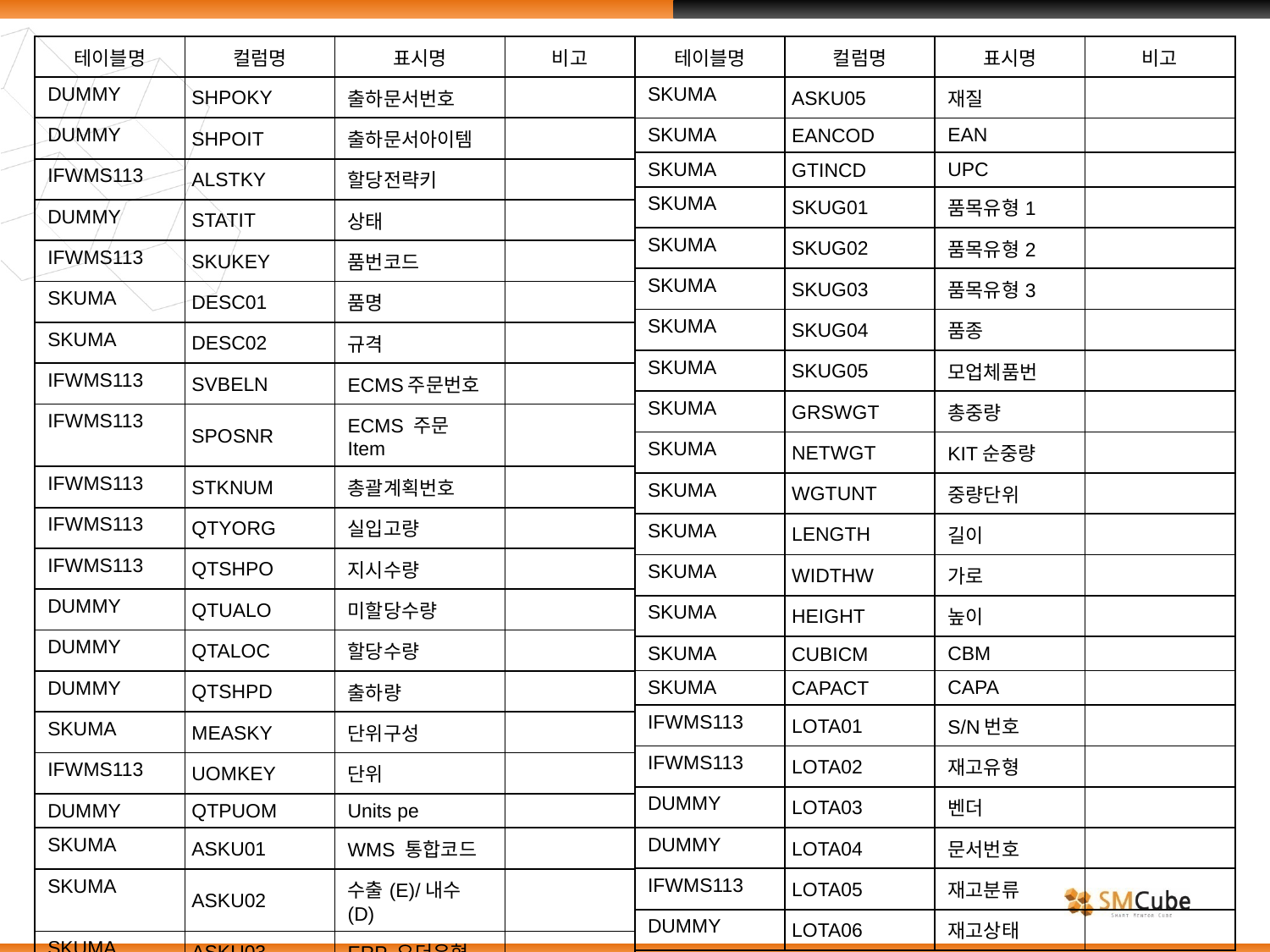

| 테이블명 | 컬럼명 | 표시명 | 비고 |
| --- | --- | --- | --- |
| DUMMY | SHPOKY | 출하문서번호 |  |
| DUMMY | SHPOIT | 출하문서아이템 |  |
| IFWMS113 | ALSTKY | 할당전략키 |  |
| DUMMY | STATIT | 상태 |  |
| IFWMS113 | SKUKEY | 품번코드 |  |
| SKUMA | DESC01 | 품명 |  |
| SKUMA | DESC02 | 규격 |  |
| IFWMS113 | SVBELN | ECMS주문번호 |  |
| IFWMS113 | SPOSNR | ECMS 주문Item |  |
| IFWMS113 | STKNUM | 총괄계획번호 |  |
| IFWMS113 | QTYORG | 실입고량 |  |
| IFWMS113 | QTSHPO | 지시수량 |  |
| DUMMY | QTUALO | 미할당수량 |  |
| DUMMY | QTALOC | 할당수량 |  |
| DUMMY | QTSHPD | 출하량 |  |
| SKUMA | MEASKY | 단위구성 |  |
| IFWMS113 | UOMKEY | 단위 |  |
| DUMMY | QTPUOM | Units pe |  |
| SKUMA | ASKU01 | WMS 통합코드 |  |
| SKUMA | ASKU02 | 수출(E)/내수(D) |  |
| SKUMA | ASKU03 | ERP 오더유형 |  |
| SKUMA | ASKU04 | 거래처 입고빈 |  |
| 테이블명 | 컬럼명 | 표시명 | 비고 |
| --- | --- | --- | --- |
| SKUMA | ASKU05 | 재질 |  |
| SKUMA | EANCOD | EAN |  |
| SKUMA | GTINCD | UPC |  |
| SKUMA | SKUG01 | 품목유형1 |  |
| SKUMA | SKUG02 | 품목유형2 |  |
| SKUMA | SKUG03 | 품목유형3 |  |
| SKUMA | SKUG04 | 품종 |  |
| SKUMA | SKUG05 | 모업체품번 |  |
| SKUMA | GRSWGT | 총중량 |  |
| SKUMA | NETWGT | KIT순중량 |  |
| SKUMA | WGTUNT | 중량단위 |  |
| SKUMA | LENGTH | 길이 |  |
| SKUMA | WIDTHW | 가로 |  |
| SKUMA | HEIGHT | 높이 |  |
| SKUMA | CUBICM | CBM |  |
| SKUMA | CAPACT | CAPA |  |
| IFWMS113 | LOTA01 | S/N번호 |  |
| IFWMS113 | LOTA02 | 재고유형 |  |
| DUMMY | LOTA03 | 벤더 |  |
| DUMMY | LOTA04 | 문서번호 |  |
| IFWMS113 | LOTA05 | 재고분류 |  |
| DUMMY | LOTA06 | 재고상태 |  |